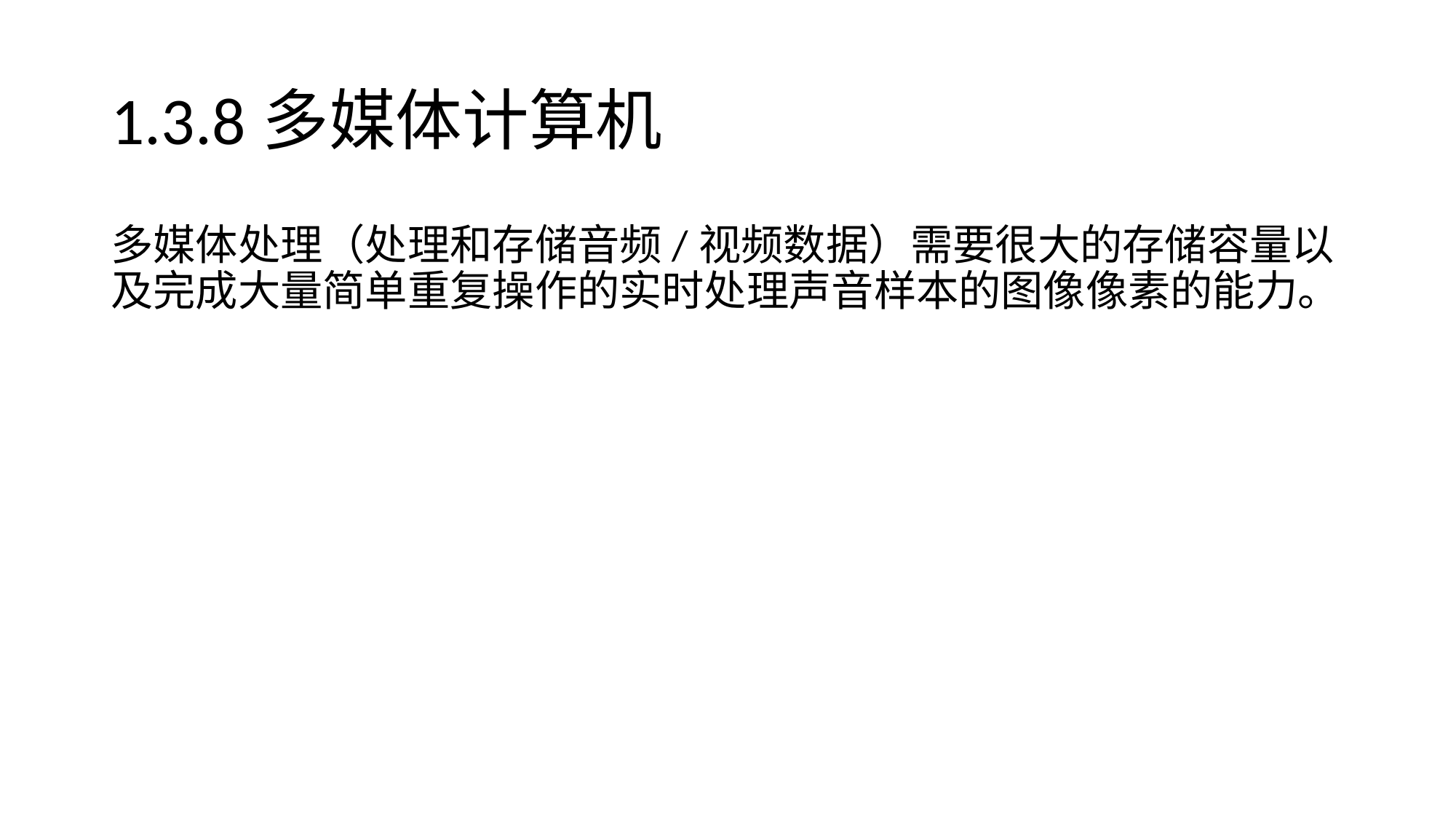

# 1.3.8多媒体计算机
多媒体处理（处理和存储音频/视频数据）需要很大的存储容量以及完成大量简单重复操作的实时处理声音样本的图像像素的能力。